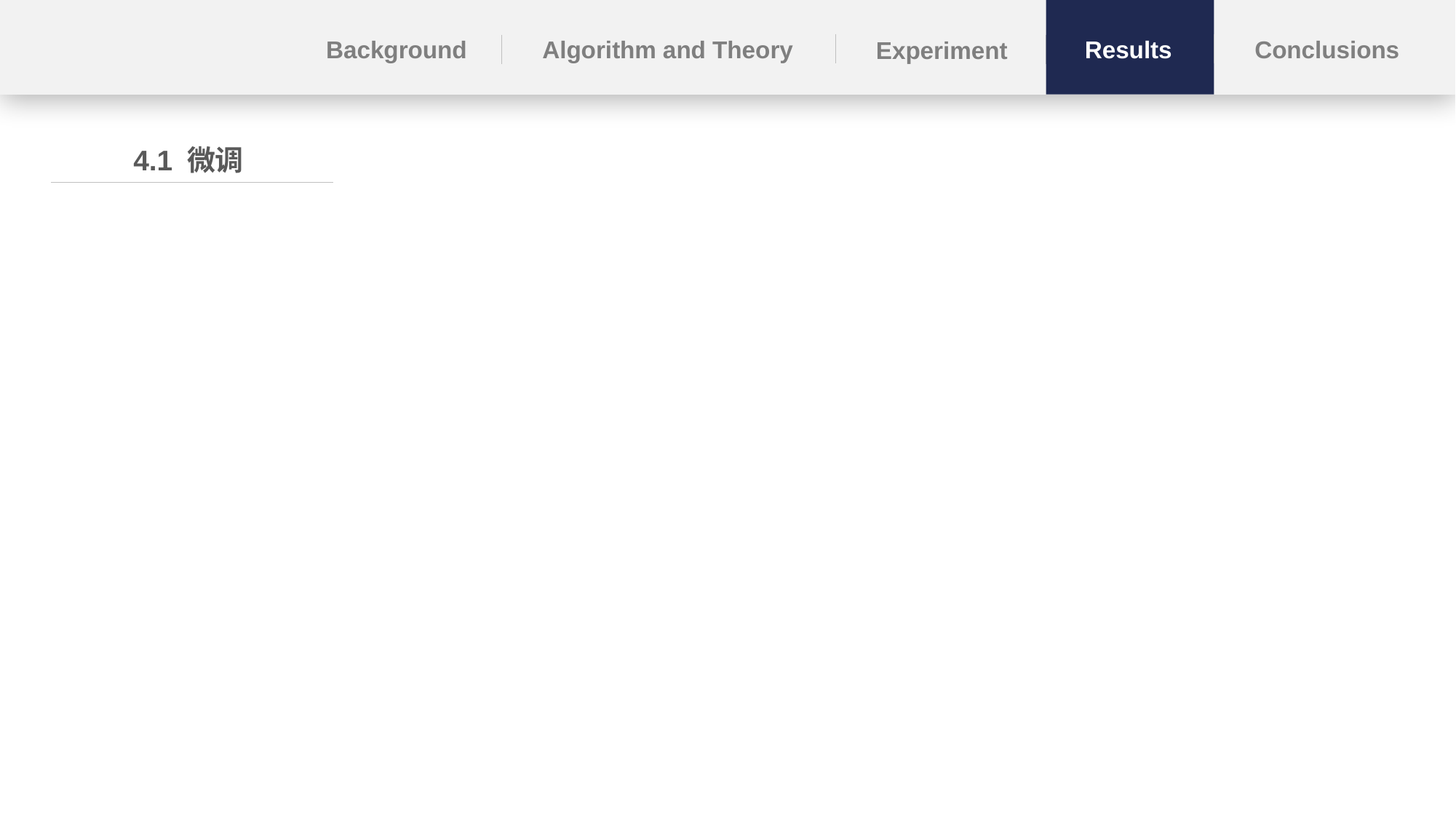

Results
Algorithm and Theory
Conclusions
Background
Experiment
4.1 微调